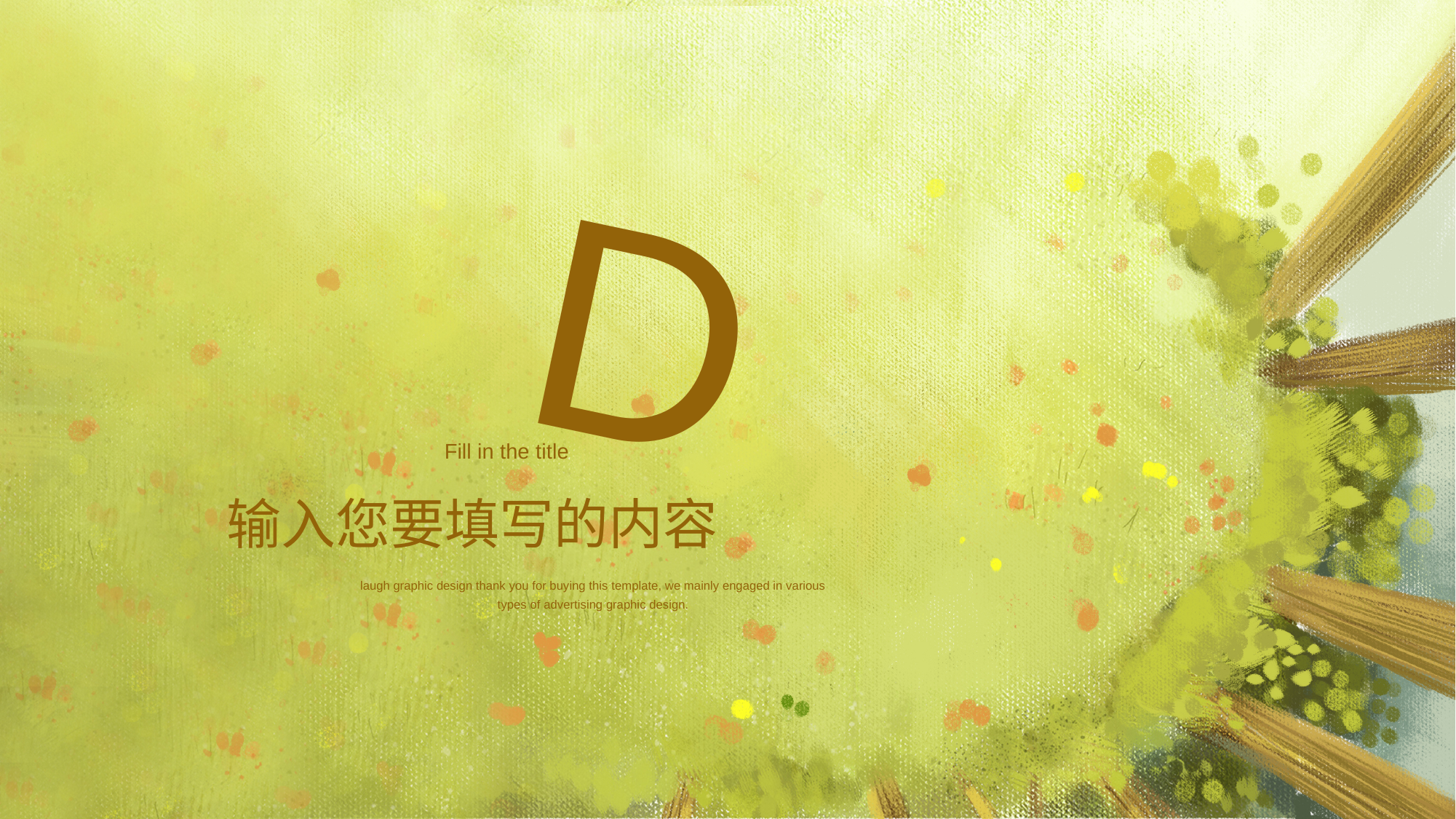

D
Fill in the title
输入您要填写的内容
laugh graphic design thank you for buying this template, we mainly engaged in various types of advertising graphic design.